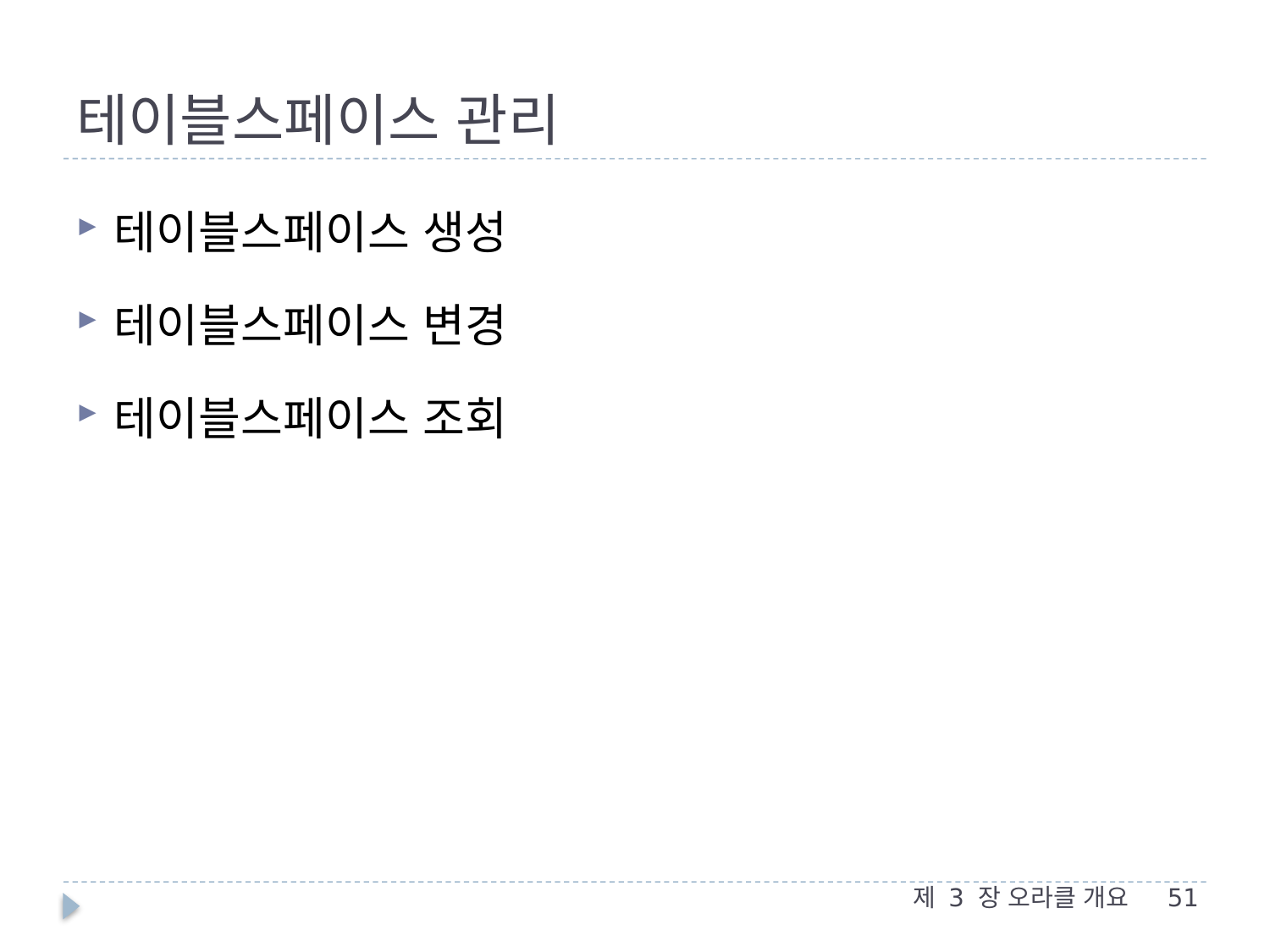

# 테이블스페이스 관리
테이블스페이스 생성
테이블스페이스 변경
테이블스페이스 조회

제 3 장 오라클 개요
51